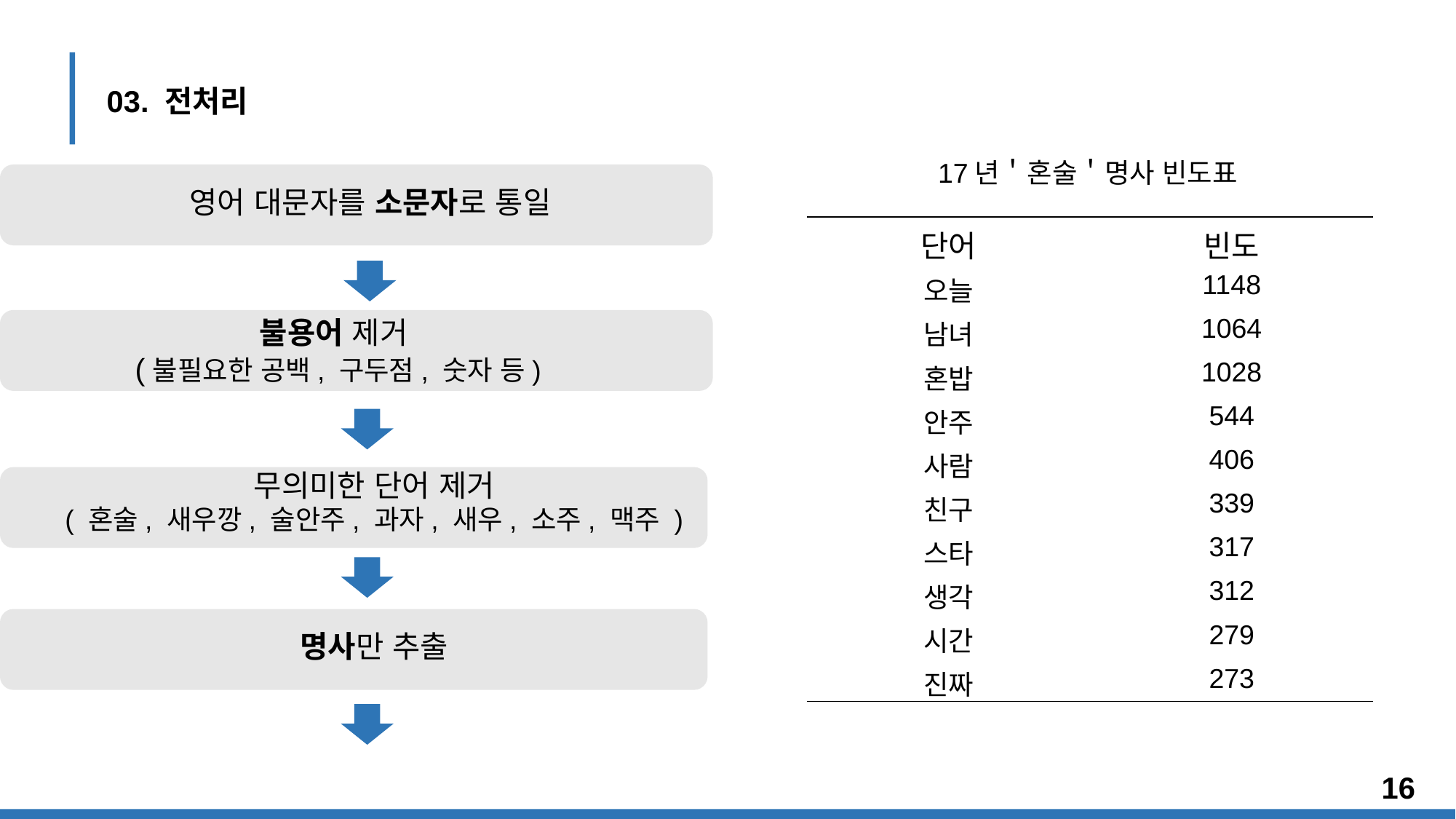

03. 전처리
17년＇혼술＇명사 빈도표

영어 대문자를 소문자로 통일
| 단어 | 빈도 |
| --- | --- |
| 오늘 | 1148 |
| 남녀 | 1064 |
| 혼밥 | 1028 |
| 안주 | 544 |
| 사람 | 406 |
| 친구 | 339 |
| 스타 | 317 |
| 생각 | 312 |
| 시간 | 279 |
| 진짜 | 273 |

불용어 제거
(불필요한 공백, 구두점, 숫자 등)

무의미한 단어 제거
( 혼술, 새우깡, 술안주, 과자, 새우, 소주, 맥주 )

명사만 추출

16